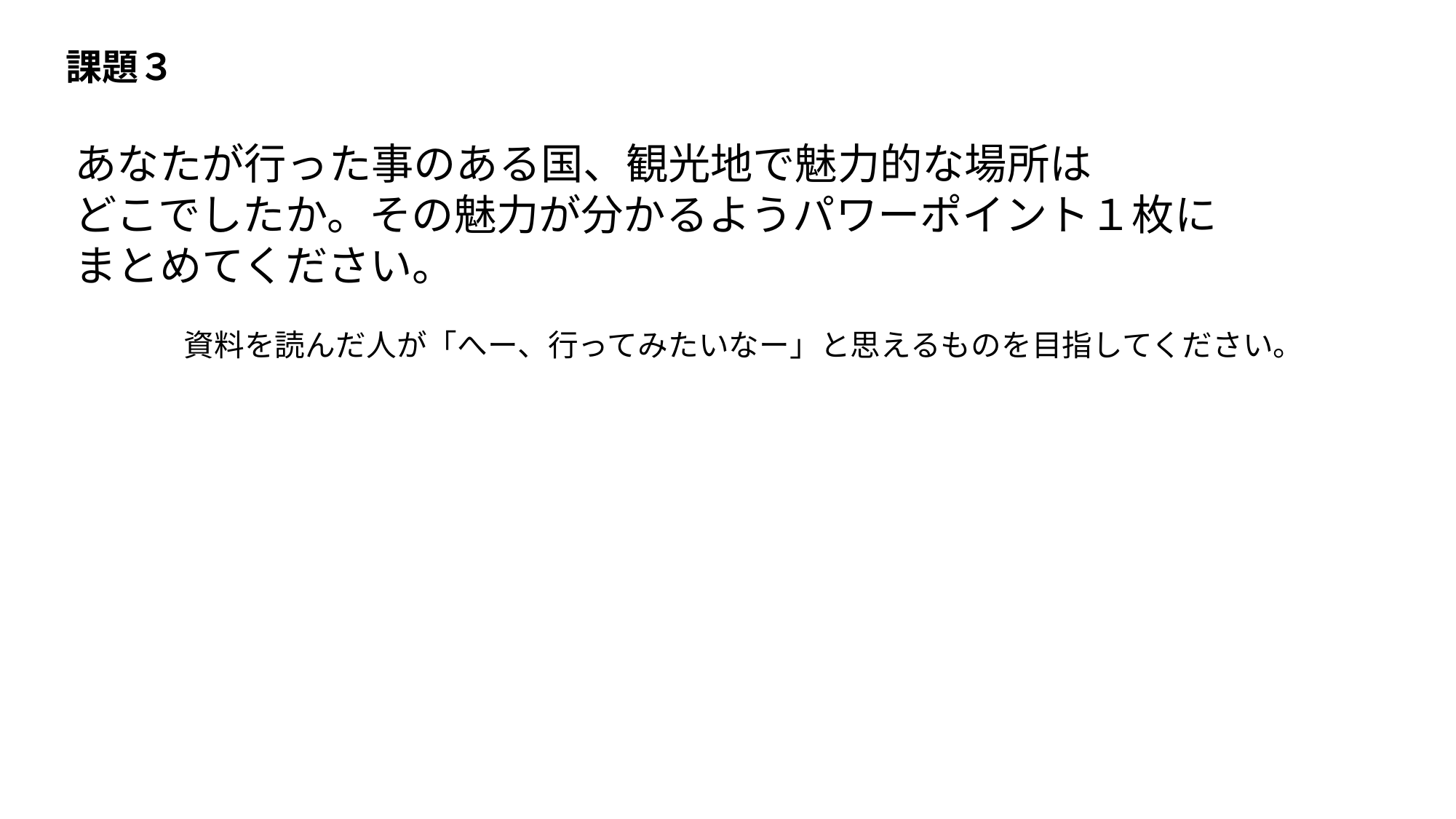

課題３
あなたが行った事のある国、観光地で魅力的な場所は
どこでしたか。その魅力が分かるようパワーポイント１枚に
まとめてください。

	資料を読んだ人が「へー、行ってみたいなー」と思えるものを目指してください。